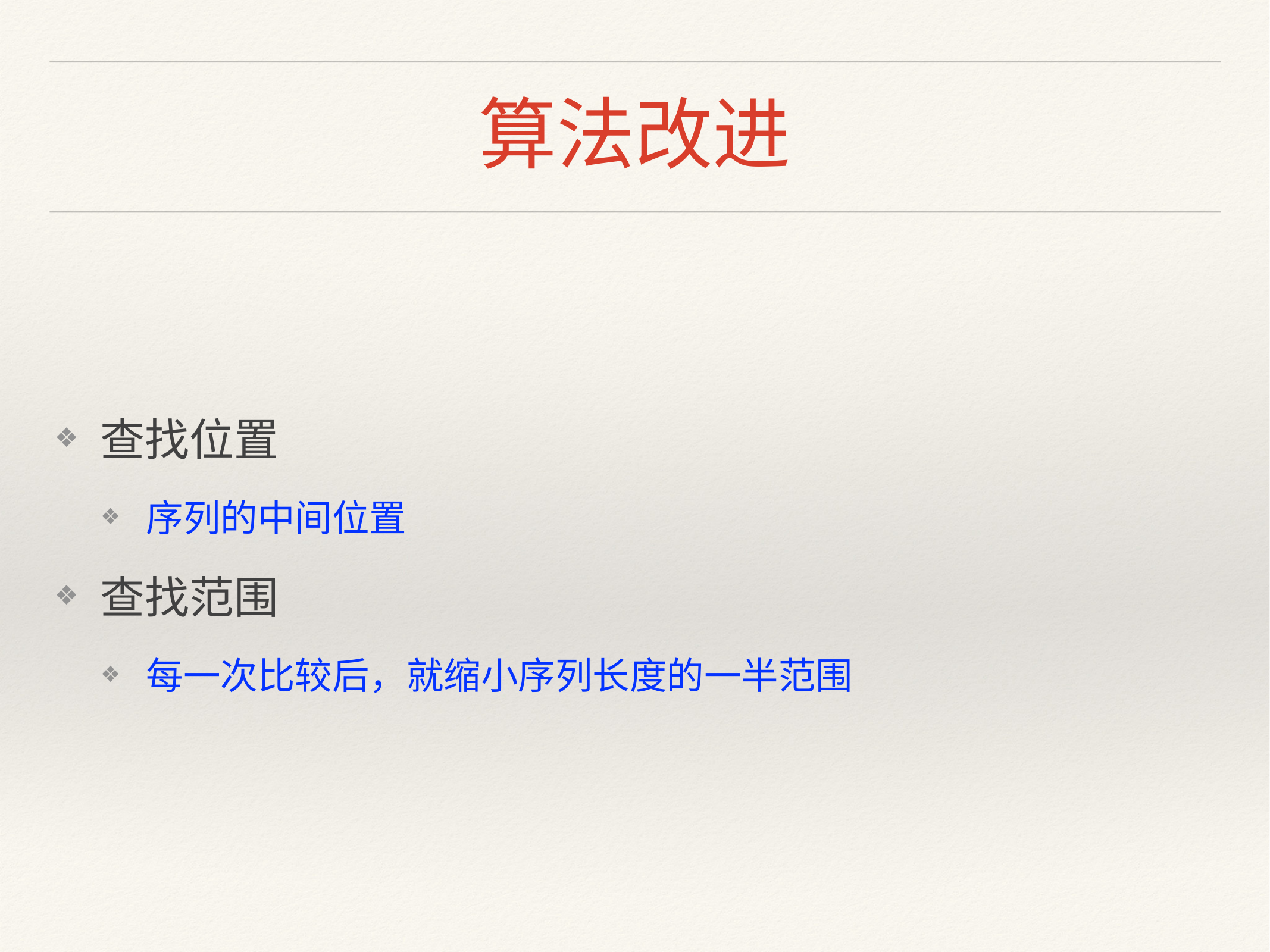

# 算法改进
查找位置
序列的中间位置
查找范围
每一次比较后，就缩小序列长度的一半范围